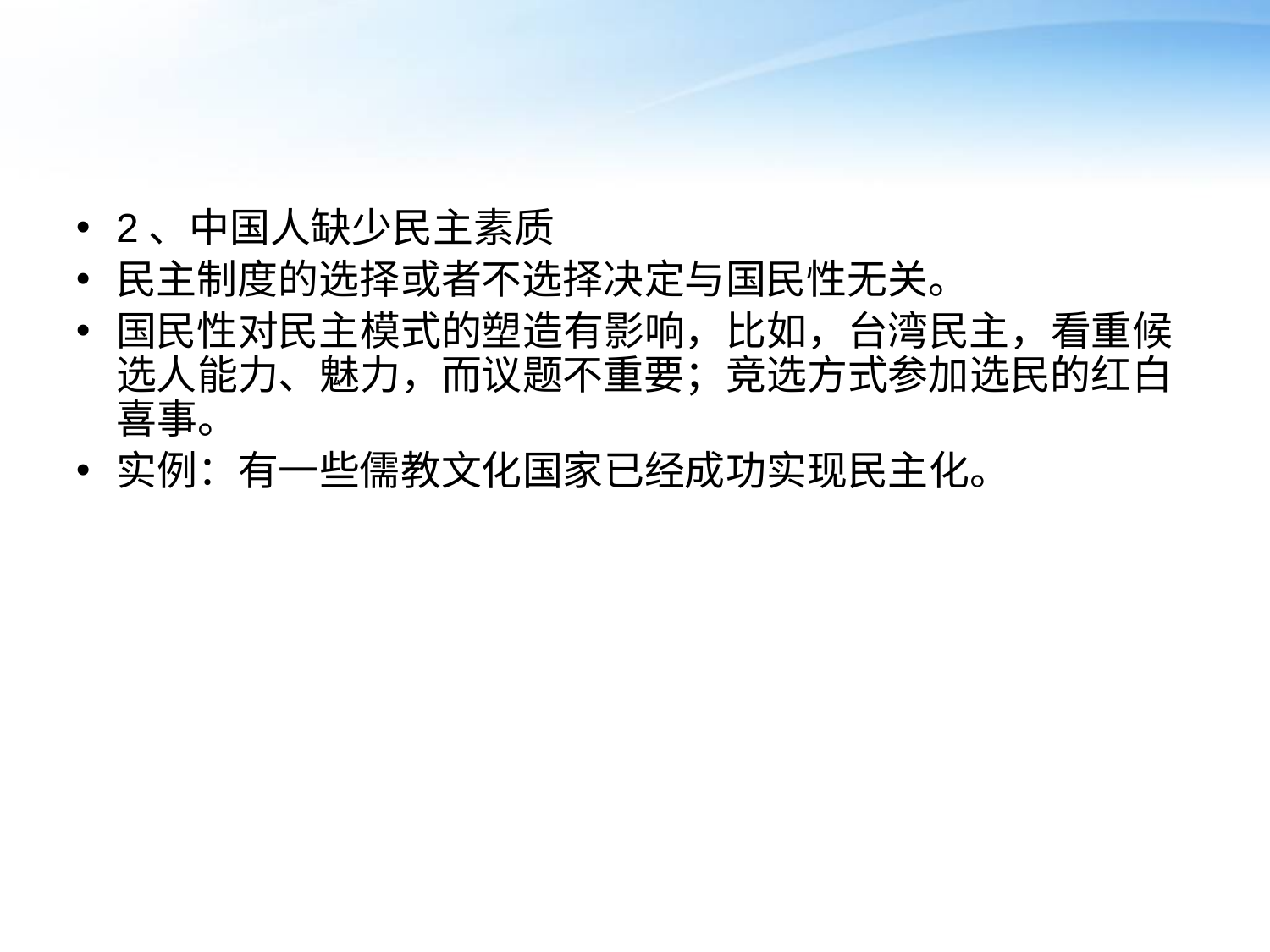

#
2、中国人缺少民主素质
民主制度的选择或者不选择决定与国民性无关。
国民性对民主模式的塑造有影响，比如，台湾民主，看重候选人能力、魅力，而议题不重要；竞选方式参加选民的红白喜事。
实例：有一些儒教文化国家已经成功实现民主化。